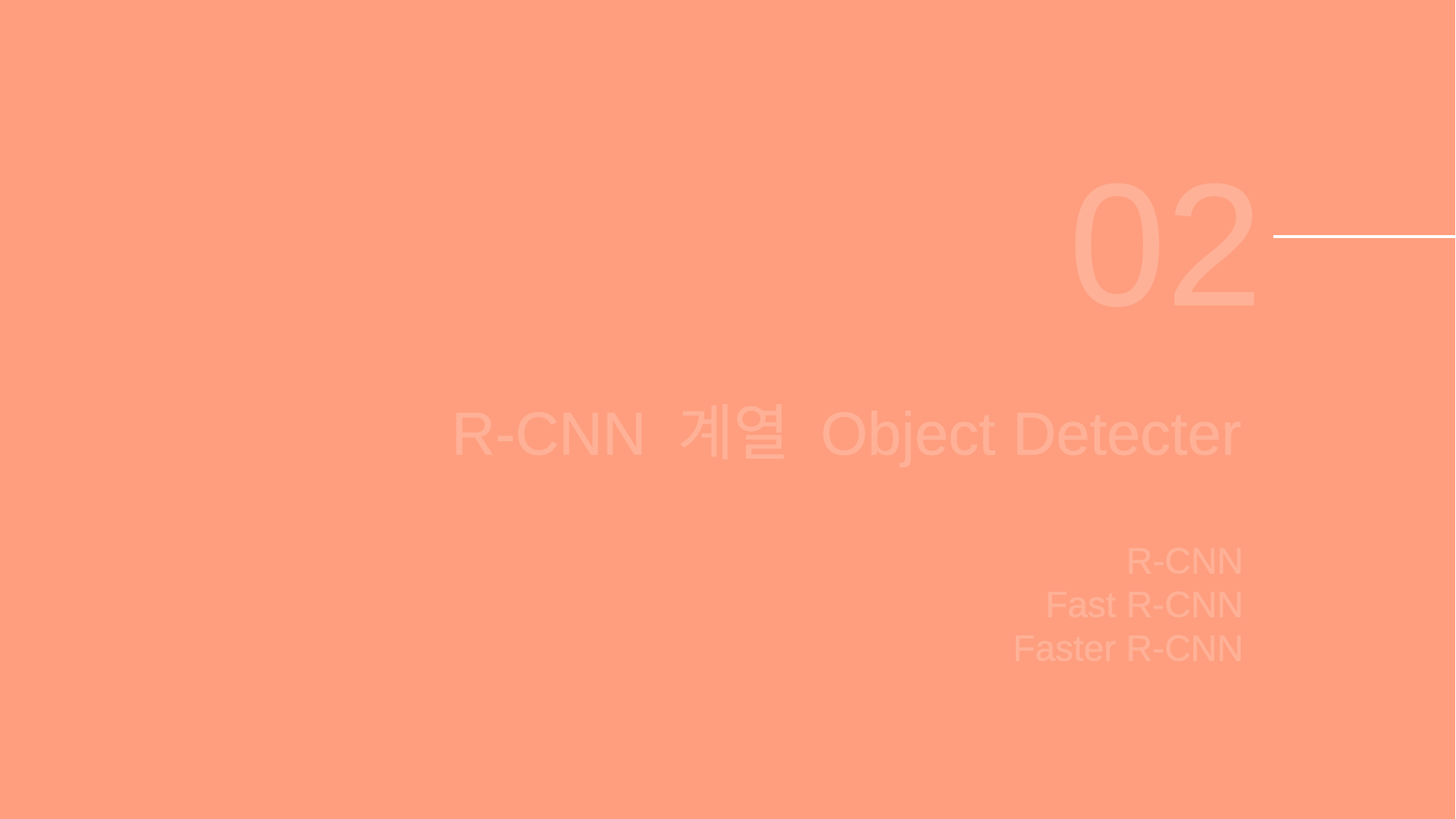

02
R-CNN 계열 Object Detecter
R-CNN
Fast R-CNN
Faster R-CNN